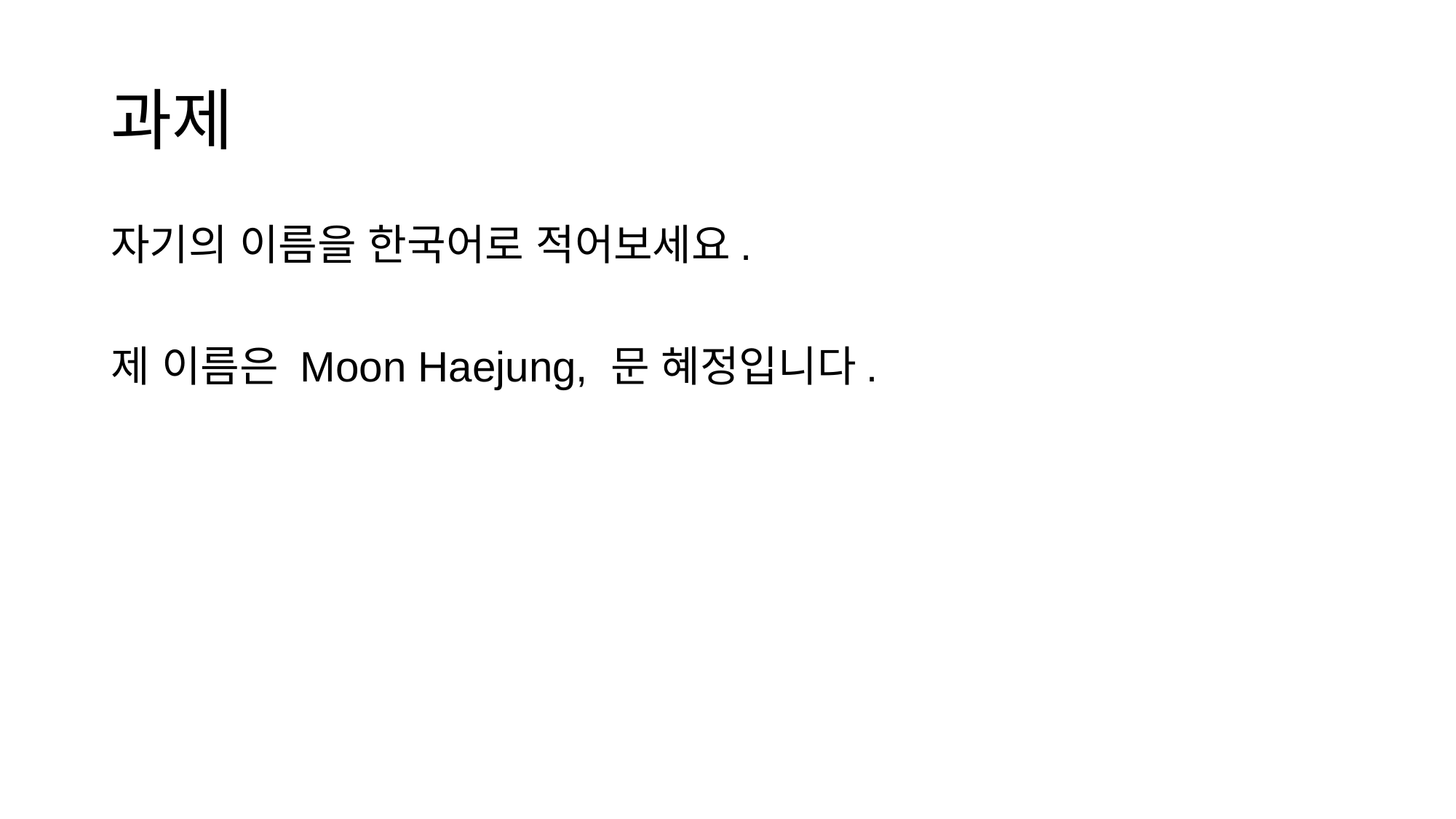

# 과제
자기의 이름을 한국어로 적어보세요.

제 이름은 Moon Haejung, 문 혜정입니다.